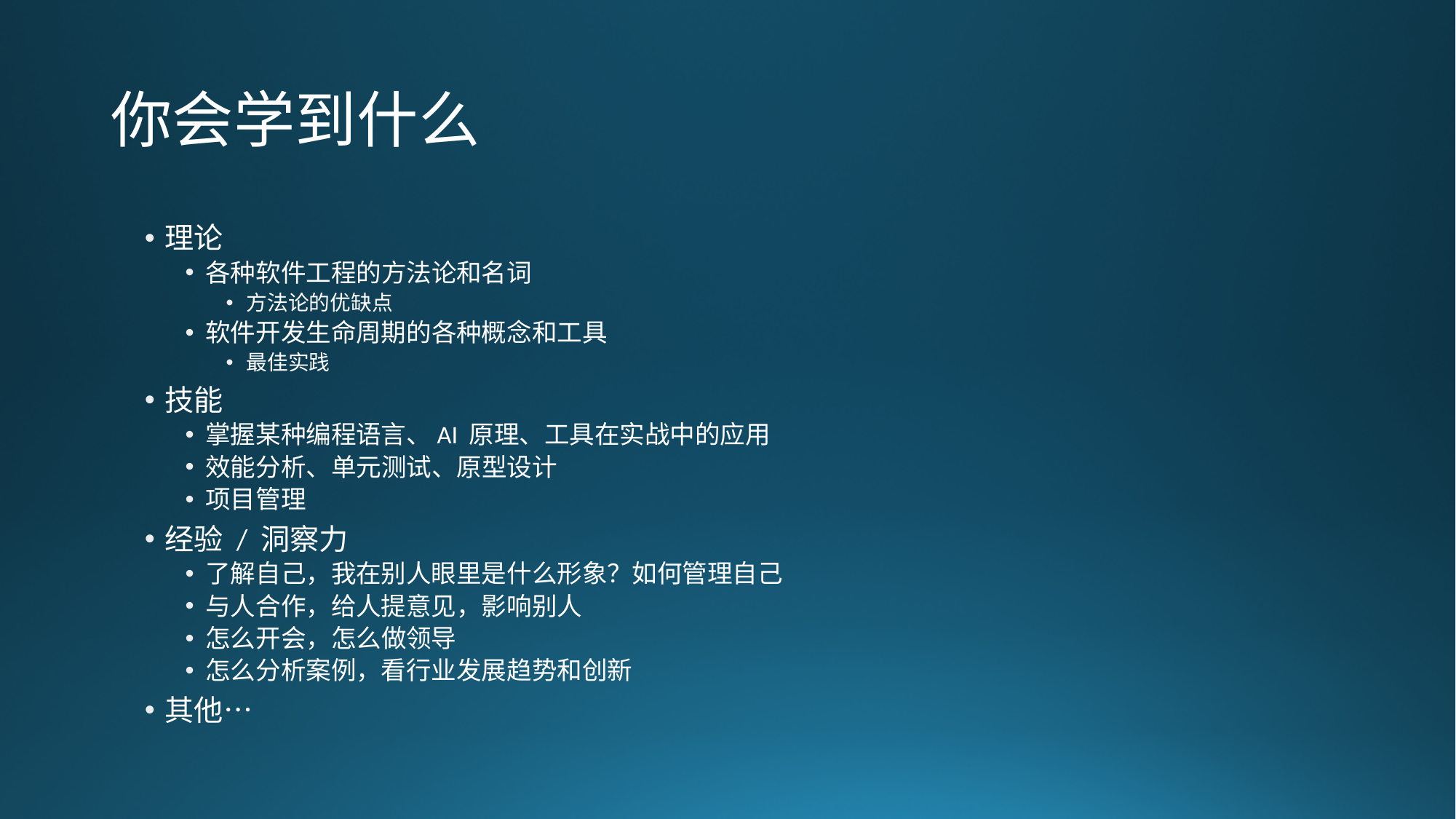

# 你会学到什么
理论
各种软件工程的方法论和名词
方法论的优缺点
软件开发生命周期的各种概念和工具
最佳实践
技能
掌握某种编程语言、AI 原理、工具在实战中的应用
效能分析、单元测试、原型设计
项目管理
经验 / 洞察力
了解自己，我在别人眼里是什么形象？如何管理自己
与人合作，给人提意见，影响别人
怎么开会，怎么做领导
怎么分析案例，看行业发展趋势和创新
其他…